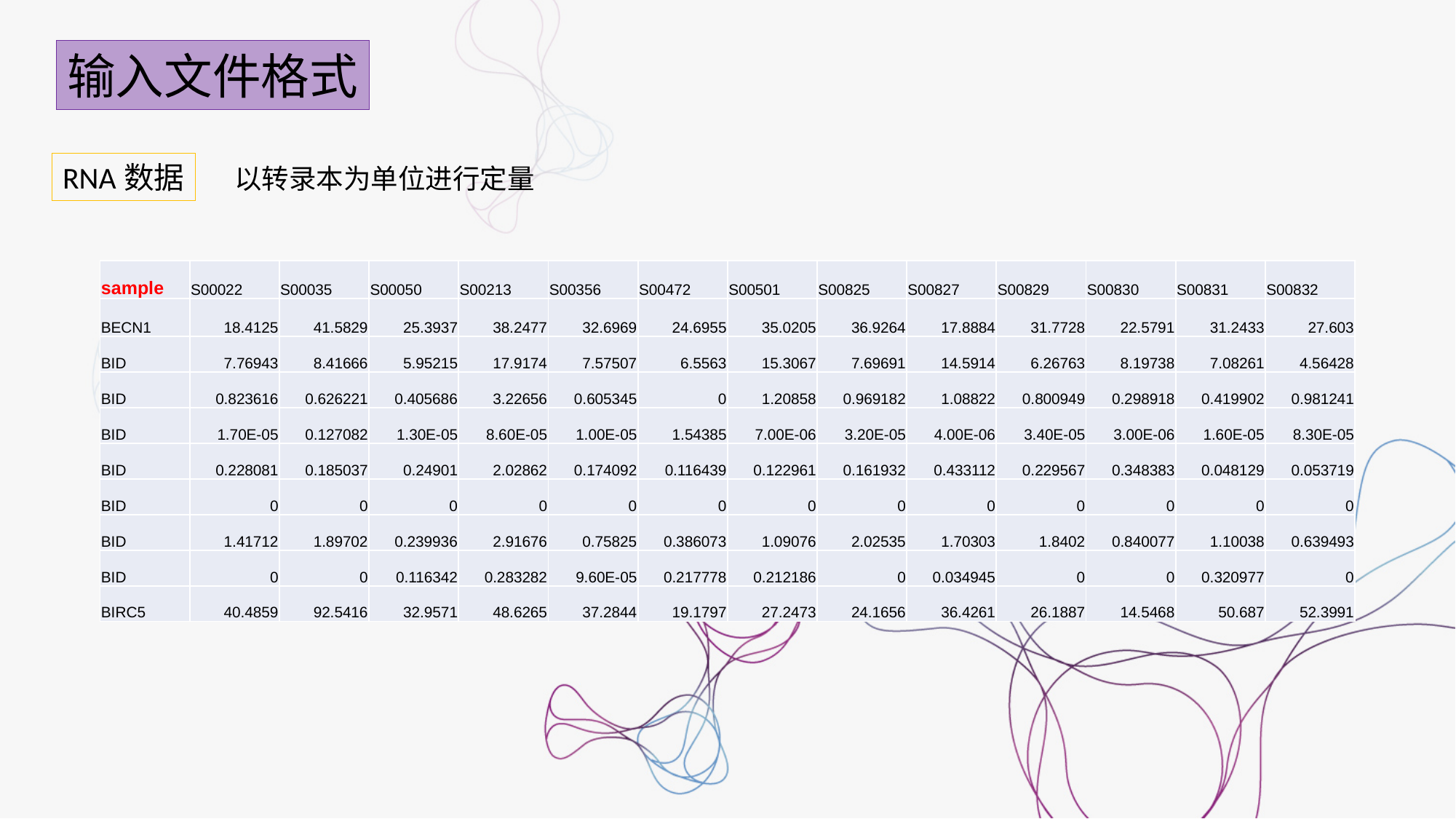

输入文件格式
RNA数据
以转录本为单位进行定量
| sample | S00022 | S00035 | S00050 | S00213 | S00356 | S00472 | S00501 | S00825 | S00827 | S00829 | S00830 | S00831 | S00832 |
| --- | --- | --- | --- | --- | --- | --- | --- | --- | --- | --- | --- | --- | --- |
| BECN1 | 18.4125 | 41.5829 | 25.3937 | 38.2477 | 32.6969 | 24.6955 | 35.0205 | 36.9264 | 17.8884 | 31.7728 | 22.5791 | 31.2433 | 27.603 |
| BID | 7.76943 | 8.41666 | 5.95215 | 17.9174 | 7.57507 | 6.5563 | 15.3067 | 7.69691 | 14.5914 | 6.26763 | 8.19738 | 7.08261 | 4.56428 |
| BID | 0.823616 | 0.626221 | 0.405686 | 3.22656 | 0.605345 | 0 | 1.20858 | 0.969182 | 1.08822 | 0.800949 | 0.298918 | 0.419902 | 0.981241 |
| BID | 1.70E-05 | 0.127082 | 1.30E-05 | 8.60E-05 | 1.00E-05 | 1.54385 | 7.00E-06 | 3.20E-05 | 4.00E-06 | 3.40E-05 | 3.00E-06 | 1.60E-05 | 8.30E-05 |
| BID | 0.228081 | 0.185037 | 0.24901 | 2.02862 | 0.174092 | 0.116439 | 0.122961 | 0.161932 | 0.433112 | 0.229567 | 0.348383 | 0.048129 | 0.053719 |
| BID | 0 | 0 | 0 | 0 | 0 | 0 | 0 | 0 | 0 | 0 | 0 | 0 | 0 |
| BID | 1.41712 | 1.89702 | 0.239936 | 2.91676 | 0.75825 | 0.386073 | 1.09076 | 2.02535 | 1.70303 | 1.8402 | 0.840077 | 1.10038 | 0.639493 |
| BID | 0 | 0 | 0.116342 | 0.283282 | 9.60E-05 | 0.217778 | 0.212186 | 0 | 0.034945 | 0 | 0 | 0.320977 | 0 |
| BIRC5 | 40.4859 | 92.5416 | 32.9571 | 48.6265 | 37.2844 | 19.1797 | 27.2473 | 24.1656 | 36.4261 | 26.1887 | 14.5468 | 50.687 | 52.3991 |